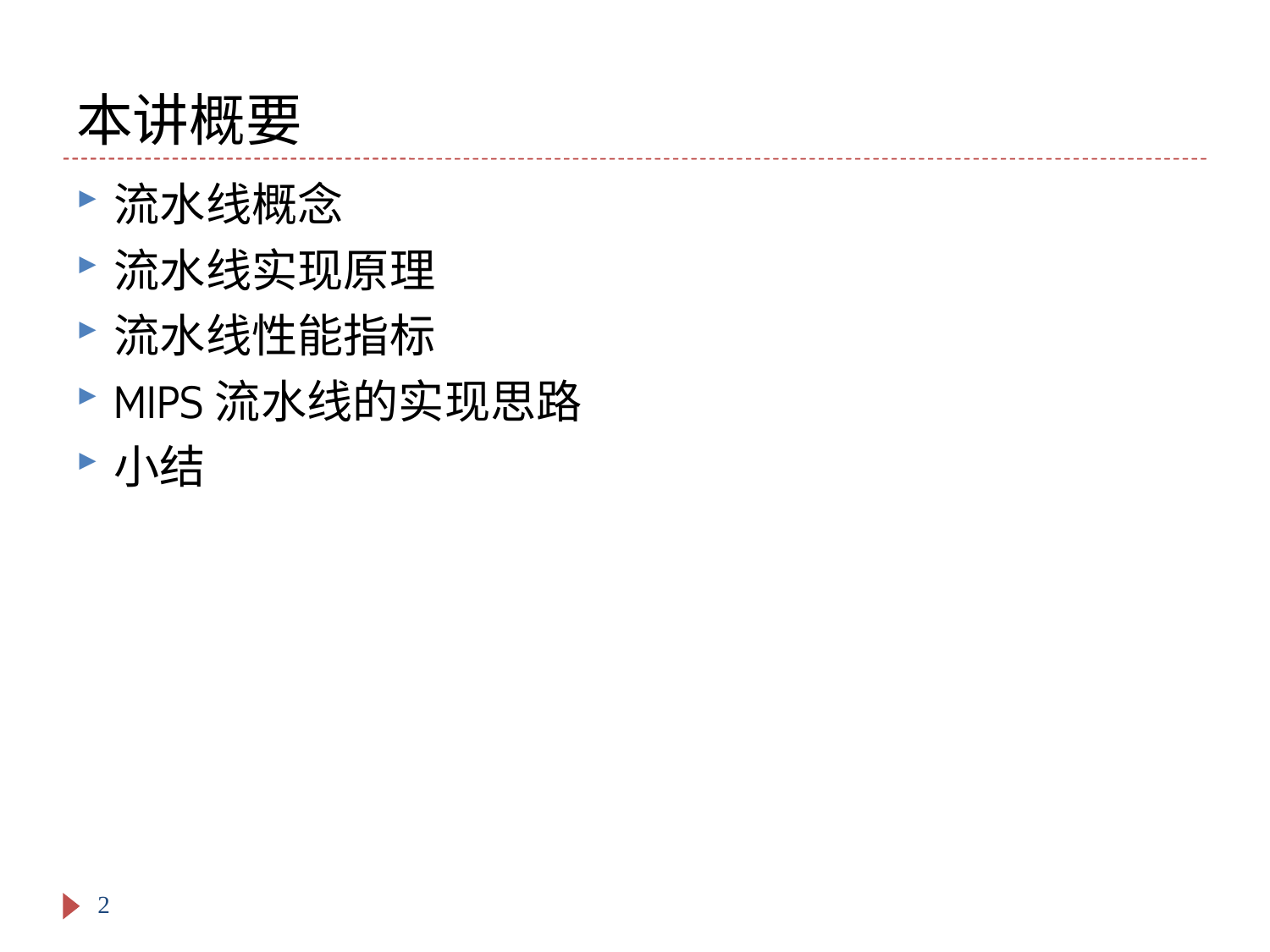

# 本讲概要
流水线概念
流水线实现原理
流水线性能指标
MIPS流水线的实现思路
小结

2